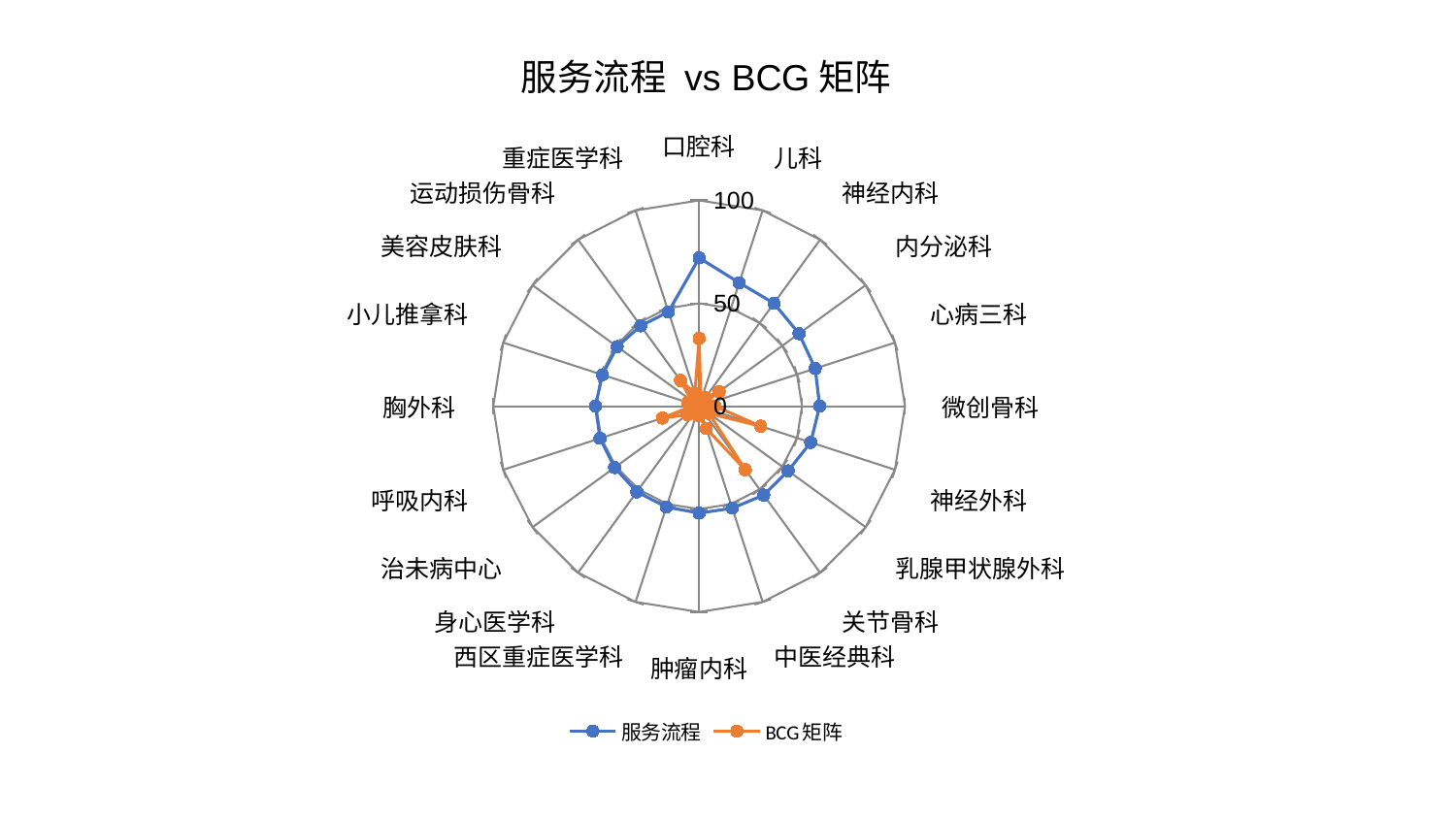

### Chart: 服务流程 vs BCG矩阵

| Category | 服务流程 | BCG矩阵 |
|---|---|---|
| 口腔科 | 72.06650300660205 | 32.962739681331904 |
| 儿科 | 63.0644415547862 | 2.557218525874203 |
| 神经内科 | 61.813598434654594 | 5.075332698878328 |
| 内分泌科 | 59.99562267547736 | 12.044522831306297 |
| 心病三科 | 59.317837750281186 | 1.4995522768044502 |
| 微创骨科 | 58.565737665445106 | 7.6666043522934055 |
| 神经外科 | 57.003136243526015 | 31.462606449783298 |
| 乳腺甲状腺外科 | 53.45619360568958 | 5.935921765929958 |
| 关节骨科 | 53.38901610240846 | 38.201381910240535 |
| 中医经典科 | 52.12048285874284 | 11.47700917388848 |
| 肿瘤内科 | 51.94967899684676 | 4.655100918497282 |
| 西区重症医学科 | 51.51414878051307 | 4.073485166706419 |
| 身心医学科 | 51.44787124449769 | 2.0795328839952796 |
| 治未病中心 | 50.75302219730621 | 7.033060901054477 |
| 呼吸内科 | 50.58085438909234 | 18.76315254779763 |
| 胸外科 | 50.37189937336622 | 3.5668780665627127 |
| 小儿推拿科 | 49.39914561045856 | 5.782601588968555 |
| 美容皮肤科 | 49.231804717610956 | 4.517621271991552 |
| 运动损伤骨科 | 48.26270642594781 | 15.408085295421557 |
| 重症医学科 | 48.209397511038084 | 6.6524536943818475 |
65